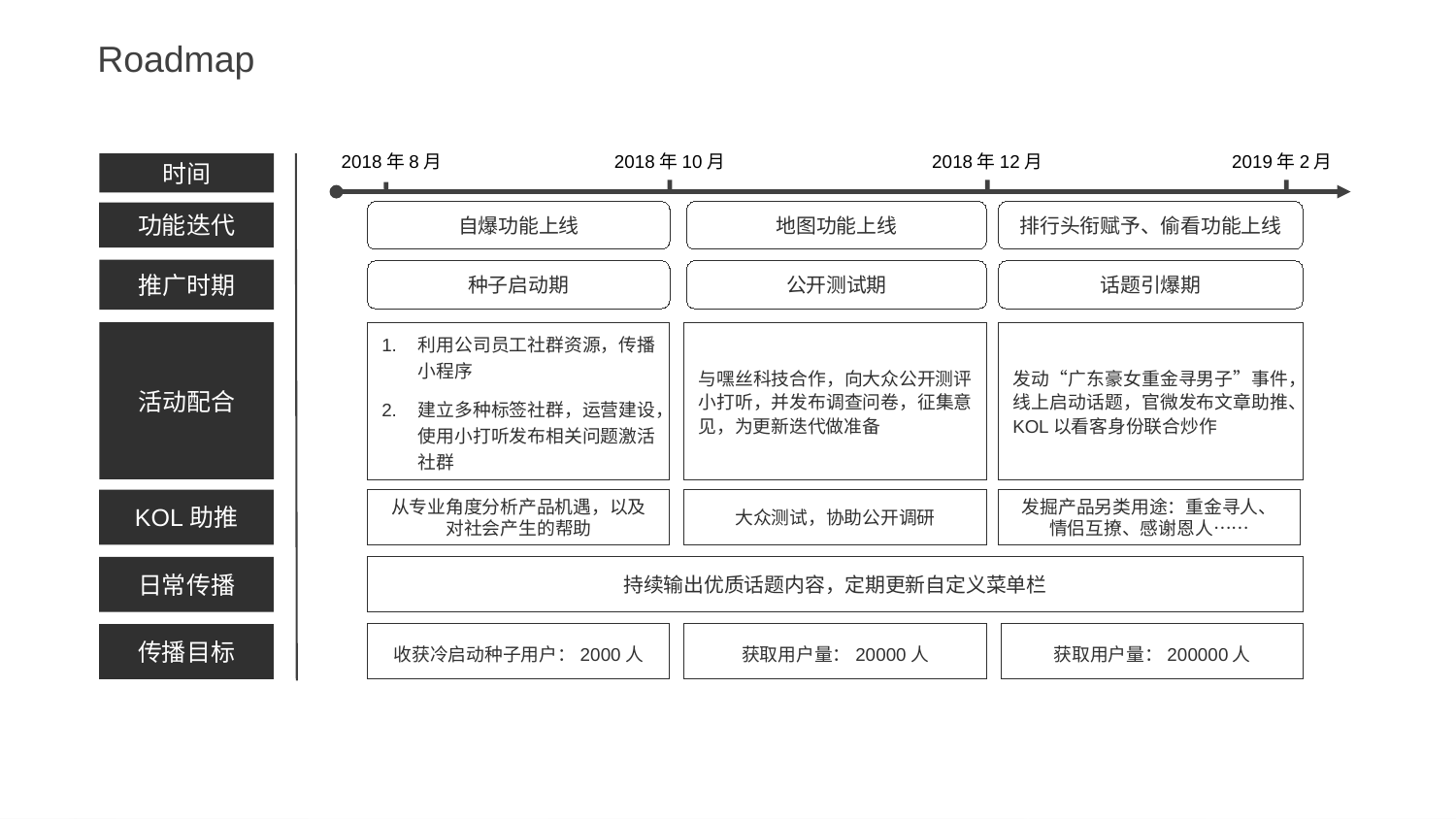

Roadmap
2018年8月
2018年10月
2018年12月
2019年2月
时间

地图功能上线
自爆功能上线
排行头衔赋予、偷看功能上线
功能迭代
推广时期
公开测试期
种子启动期
话题引爆期
利用公司员工社群资源，传播小程序
建立多种标签社群，运营建设，使用小打听发布相关问题激活社群
与嘿丝科技合作，向大众公开测评小打听，并发布调查问卷，征集意见，为更新迭代做准备
发动“广东豪女重金寻男子”事件，线上启动话题，官微发布文章助推、KOL以看客身份联合炒作
活动配合
从专业角度分析产品机遇，以及对社会产生的帮助
大众测试，协助公开调研
发掘产品另类用途：重金寻人、情侣互撩、感谢恩人……
KOL助推
日常传播
持续输出优质话题内容，定期更新自定义菜单栏
获取用户量：200000人
收获冷启动种子用户：2000人
获取用户量：20000人
传播目标